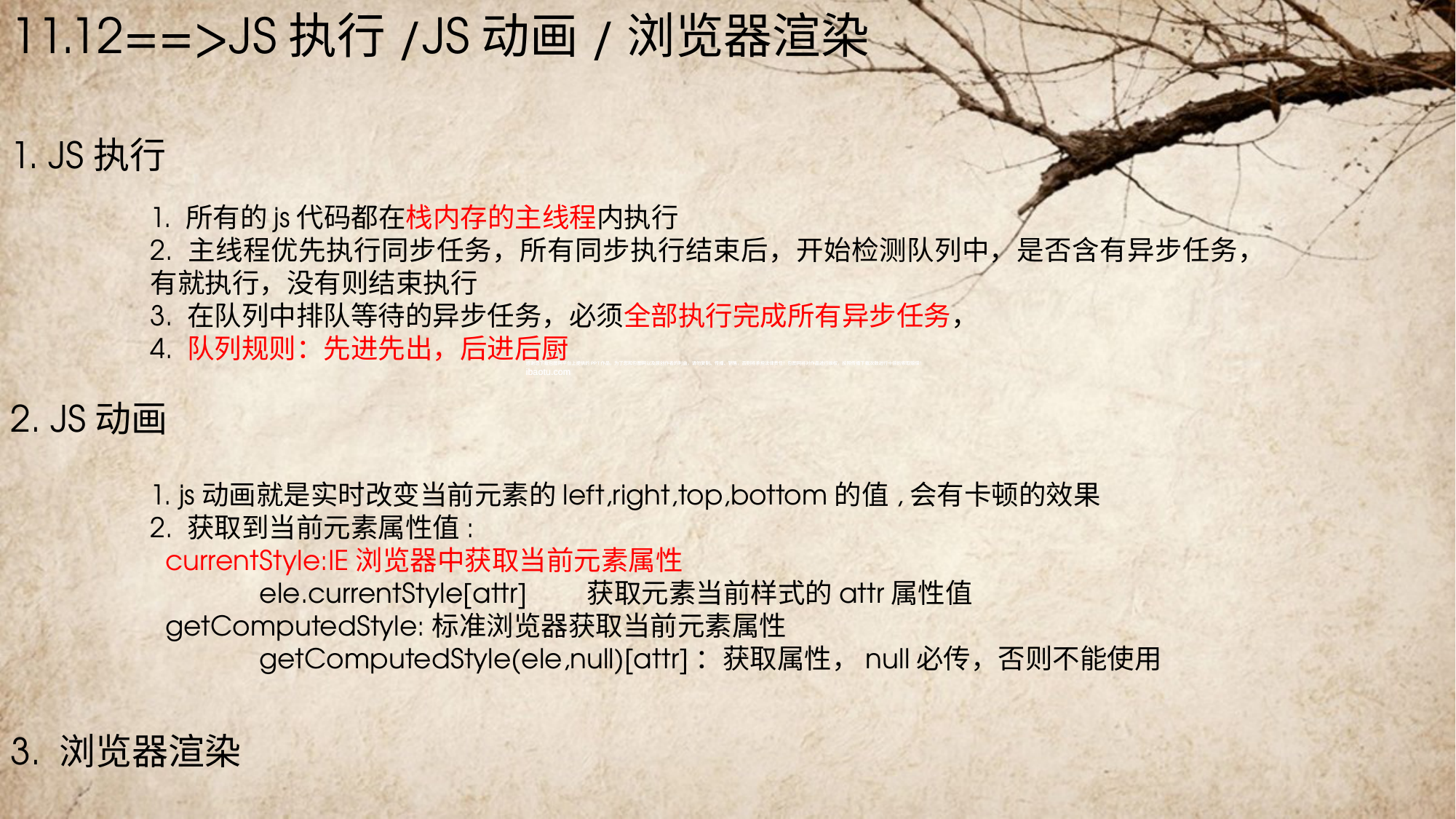

11.12==>JS执行/JS动画/浏览器渲染
1. JS执行
1. 所有的js代码都在栈内存的主线程内执行
2. 主线程优先执行同步任务，所有同步执行结束后，开始检测队列中，是否含有异步任务，有就执行，没有则结束执行
3. 在队列中排队等待的异步任务，必须全部执行完成所有异步任务，
4. 队列规则：先进先出，后进后厨
2. JS动画
1. js动画就是实时改变当前元素的left,right,top,bottom的值,会有卡顿的效果
2. 获取到当前元素属性值:
  currentStyle:IE浏览器中获取当前元素属性
	ele.currentStyle[attr]	获取元素当前样式的attr属性值
  getComputedStyle:标准浏览器获取当前元素属性
	getComputedStyle(ele,null)[attr]：获取属性，null必传，否则不能使用
3. 浏览器渲染